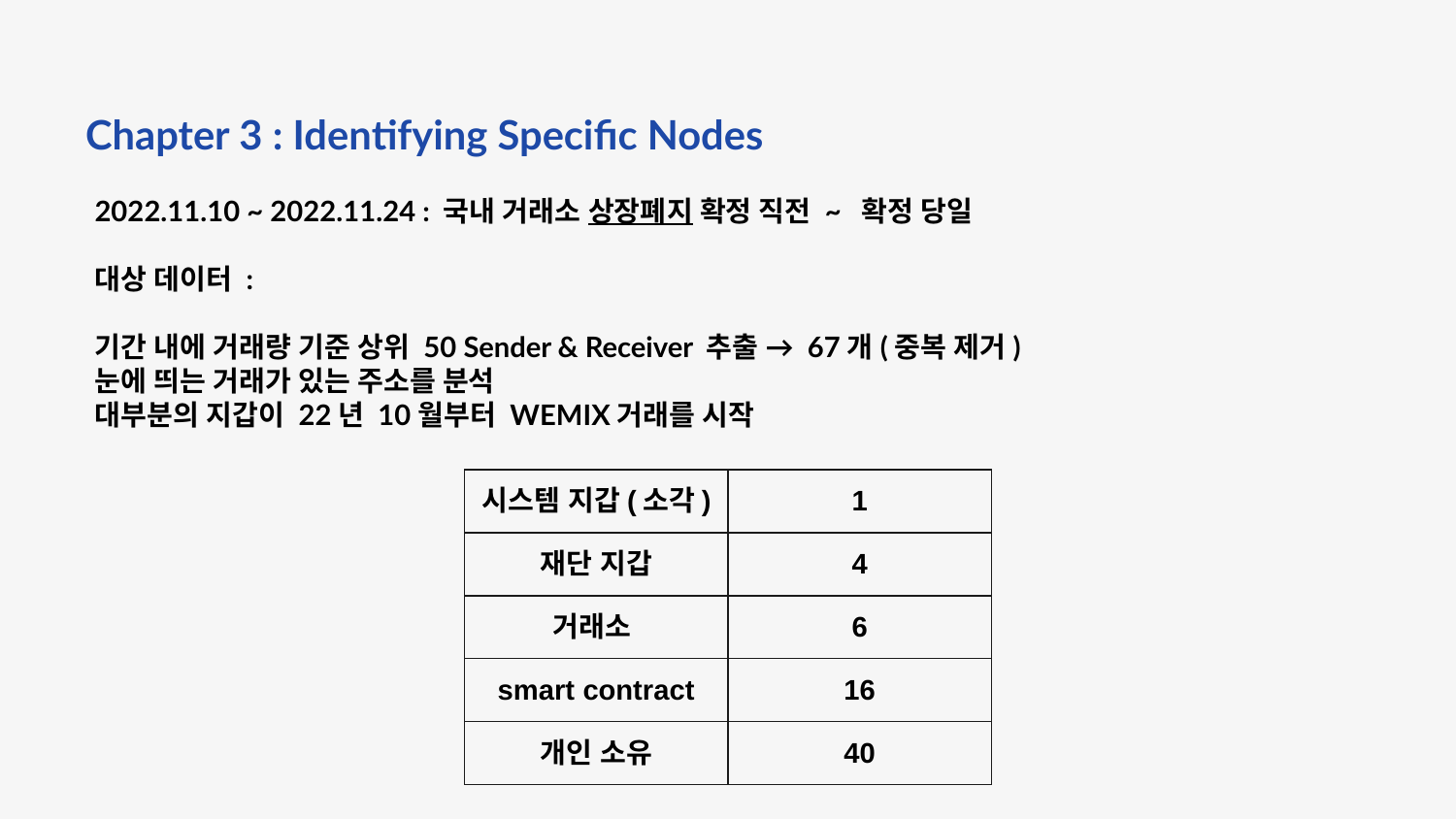

Chapter 3 : Identifying Specific Nodes
2022.11.10 ~ 2022.11.24 : 국내 거래소 상장폐지 확정 직전 ~  확정 당일

대상 데이터 :
기간 내에 거래량 기준 상위 50 Sender & Receiver 추출 → 67개(중복 제거)
눈에 띄는 거래가 있는 주소를 분석
대부분의 지갑이 22년 10월부터 WEMIX거래를 시작
| 시스템 지갑(소각) | 1 |
| --- | --- |
| 재단 지갑 | 4 |
| 거래소 | 6 |
| smart contract | 16 |
| 개인 소유 | 40 |